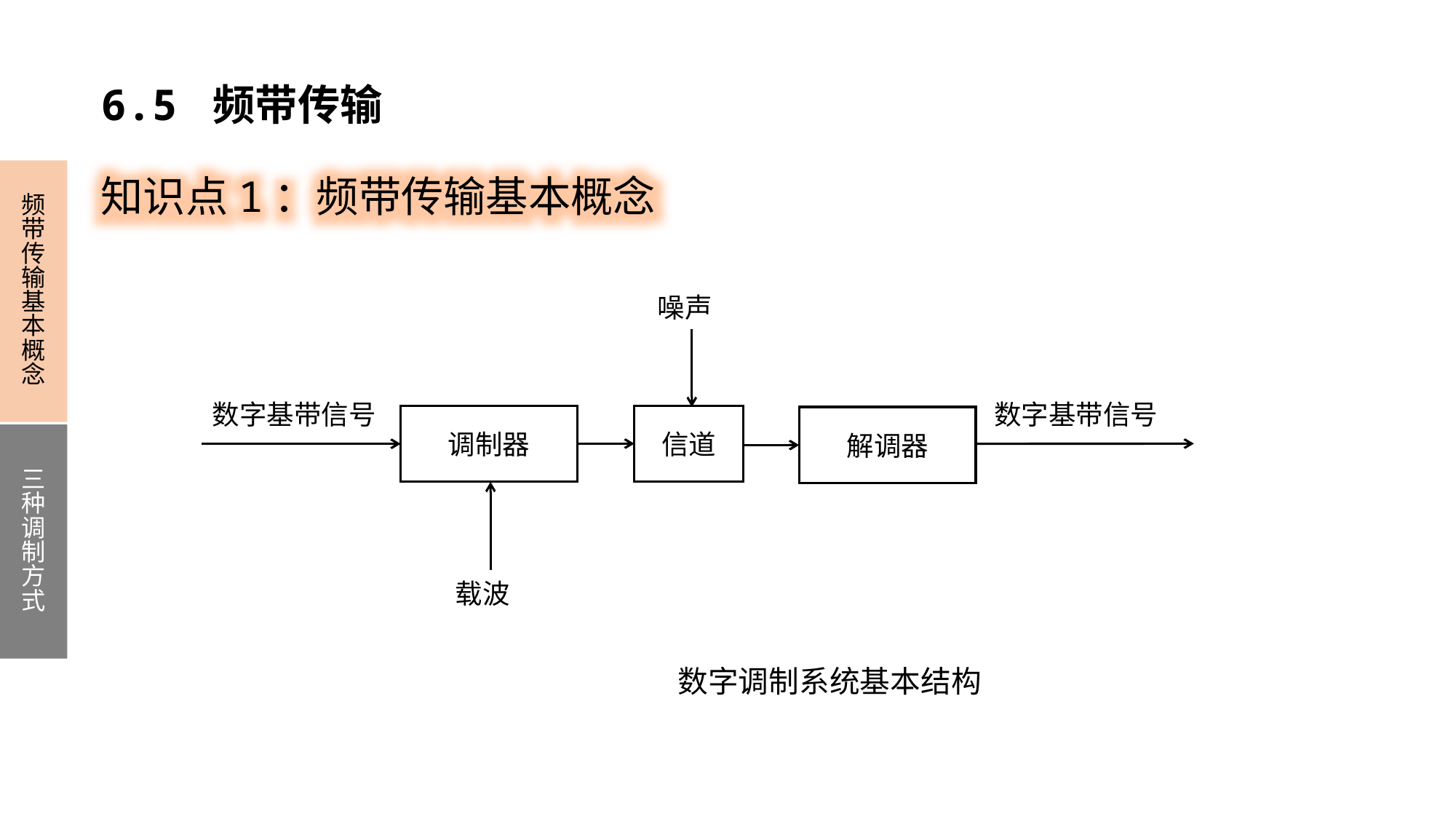

6.5 频带传输
知识点1：频带传输基本概念
频带传输基本概念
三种调制方式
噪声
数字基带信号
数字基带信号
调制器
信道
解调器
载波
数字调制系统基本结构